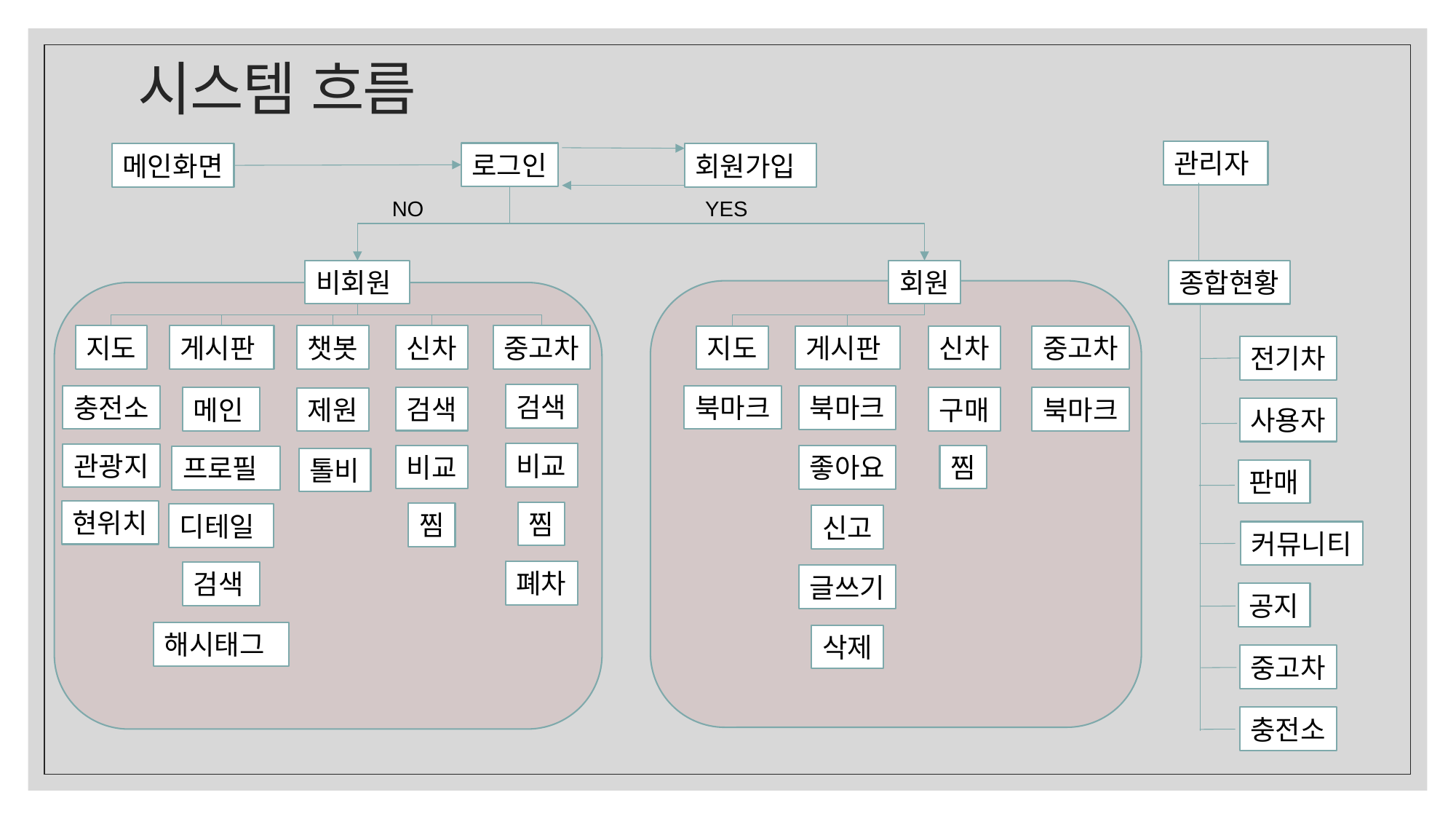

# 시스템 흐름
관리자
종합현황
전기차
사용자
판매
커뮤니티
공지
중고차
충전소
로그인
메인화면
회원가입
YES
NO
비회원
회원

지도
게시판
챗봇
신차
중고차
지도
게시판
신차
중고차
검색
북마크
충전소
북마크
검색
구매
북마크
메인
제원
비교
관광지
비교
찜
좋아요
프로필
톨비
현위치
찜
찜
디테일
신고
폐차
검색
글쓰기
해시태그
삭제